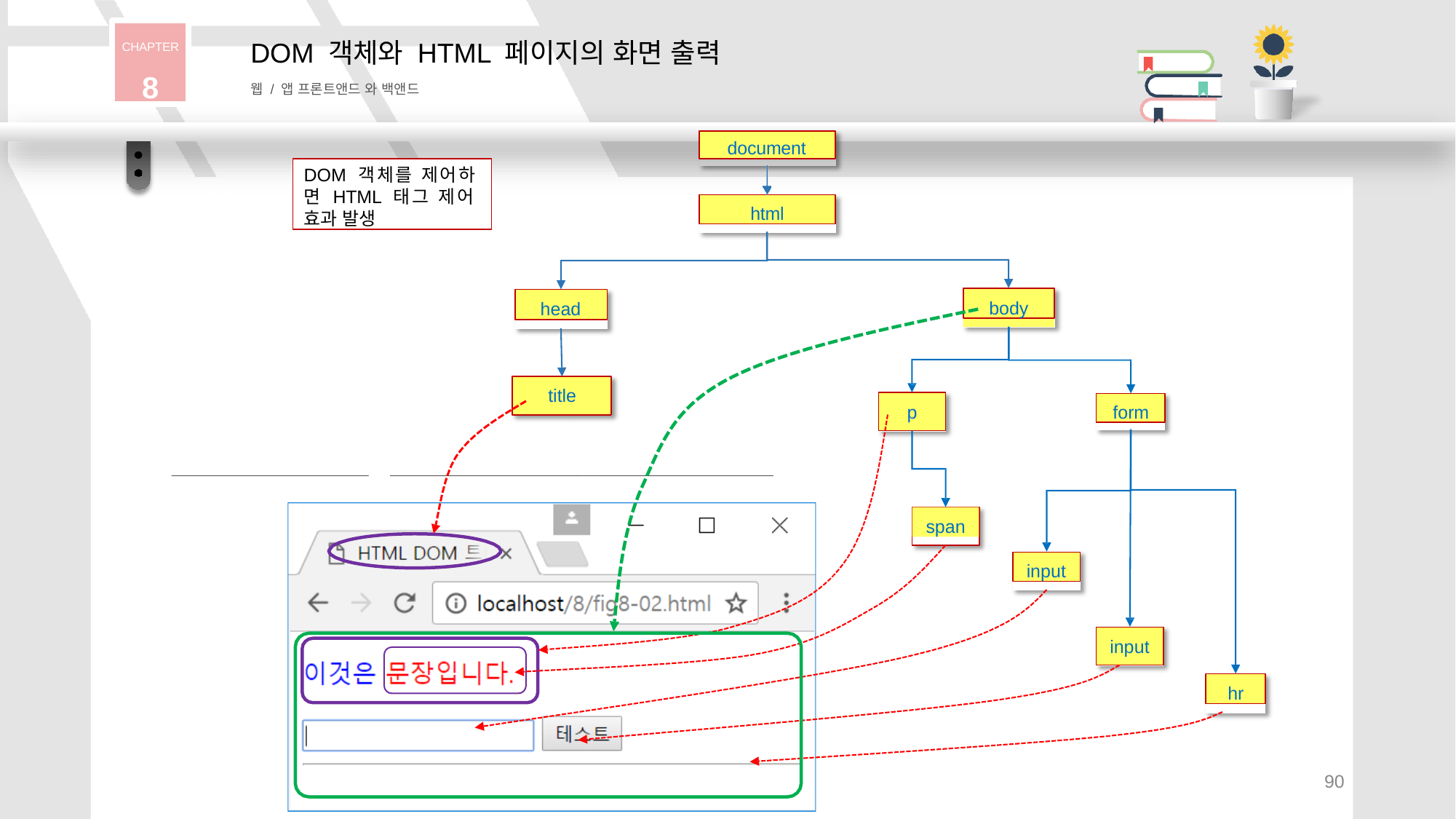

CHAPTER

8

# DOM 객체와 HTML 페이지의 화면 출력

웹 / 앱 프론트앤드 와 백앤드

document

DOM 객체를 제어하  면 HTML 태그 제어  효과 발생

html

body

head

title

form
p

span

input

input

hr

90